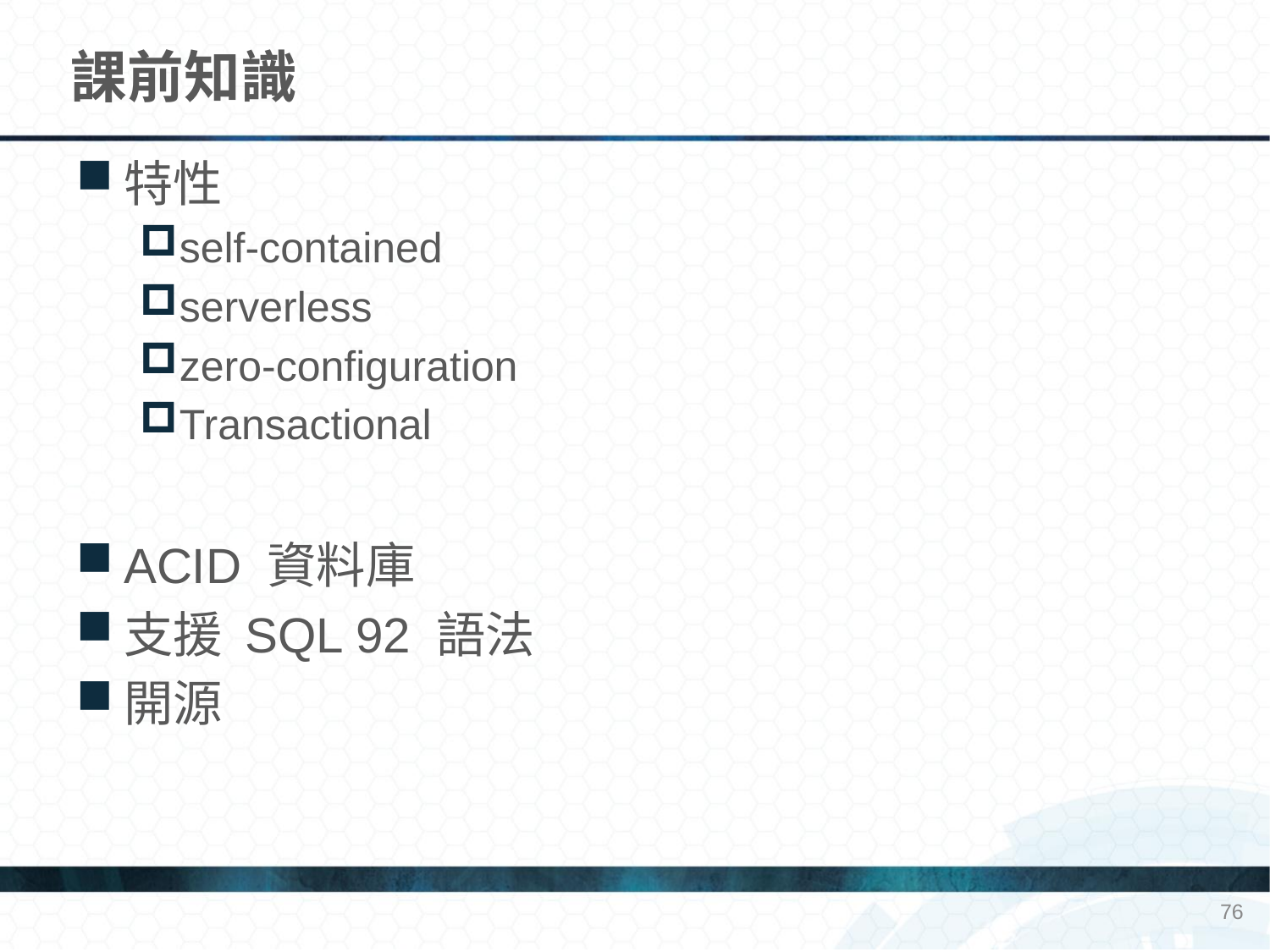

# 課前知識
特性
self-contained
serverless
zero-configuration
Transactional

ACID 資料庫
支援 SQL 92 語法
開源
76